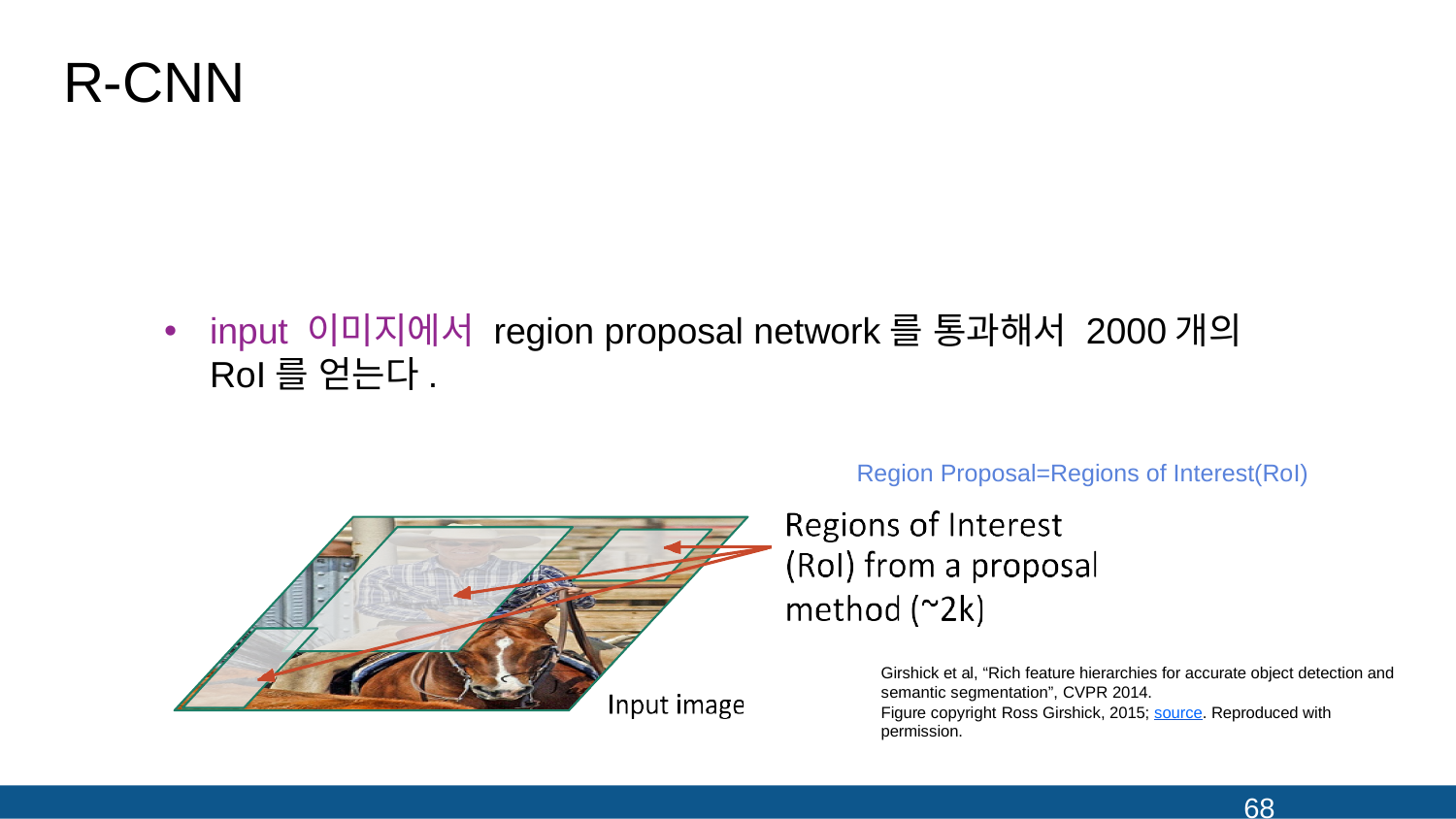

# R-CNN
input 이미지에서 region proposal network를 통과해서 2000개의 RoI를 얻는다.
Region Proposal=Regions of Interest(RoI)

Girshick et al, “Rich feature hierarchies for accurate object detection and  semantic segmentation”, CVPR 2014.
Figure copyright Ross Girshick, 2015; source. Reproduced with permission.
68